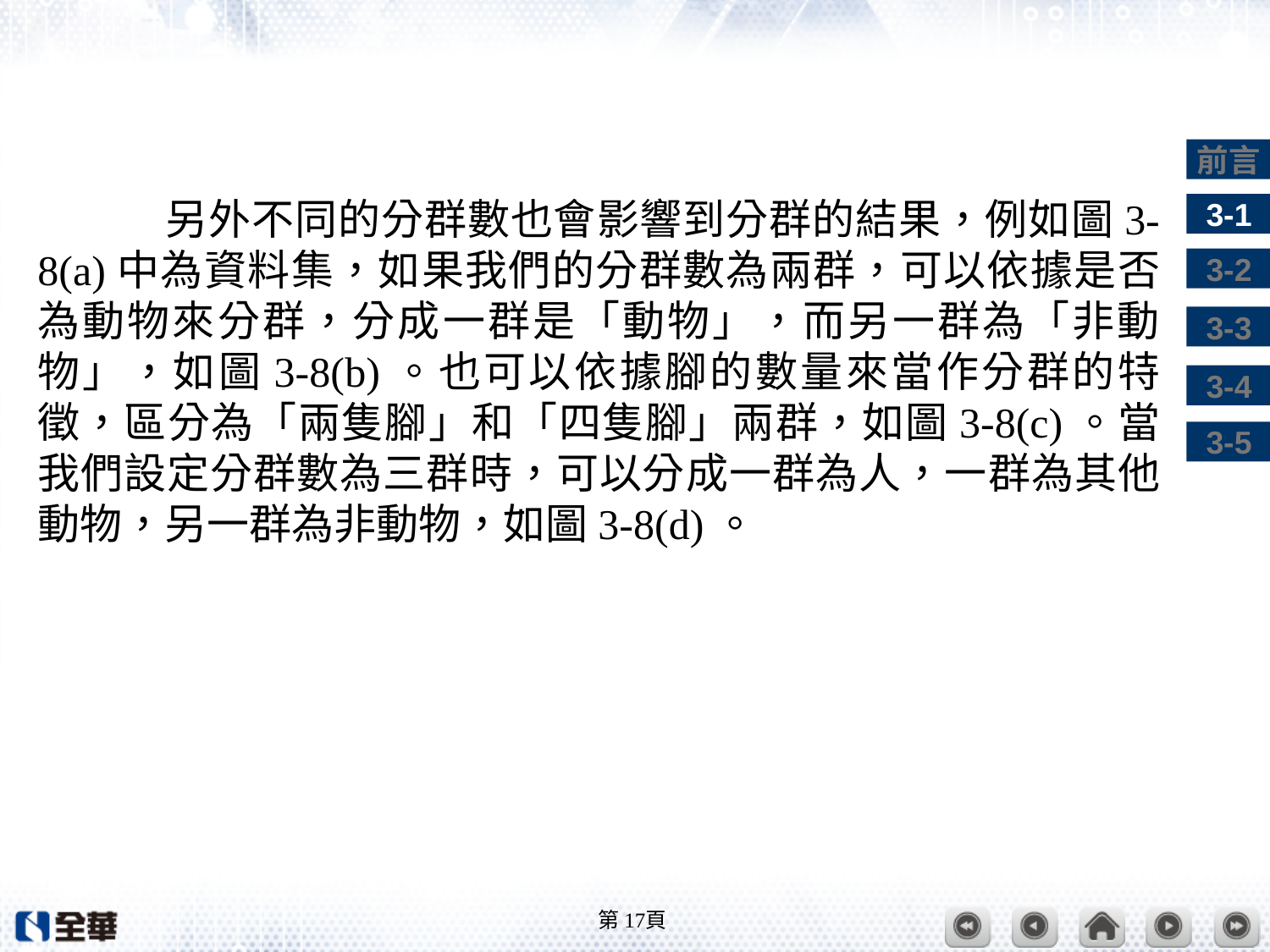

#
	另外不同的分群數也會影響到分群的結果，例如圖3-8(a)中為資料集，如果我們的分群數為兩群，可以依據是否為動物來分群，分成一群是「動物」，而另一群為「非動物」，如圖3-8(b)。也可以依據腳的數量來當作分群的特徵，區分為「兩隻腳」和「四隻腳」兩群，如圖3-8(c)。當我們設定分群數為三群時，可以分成一群為人，一群為其他動物，另一群為非動物，如圖3-8(d)。